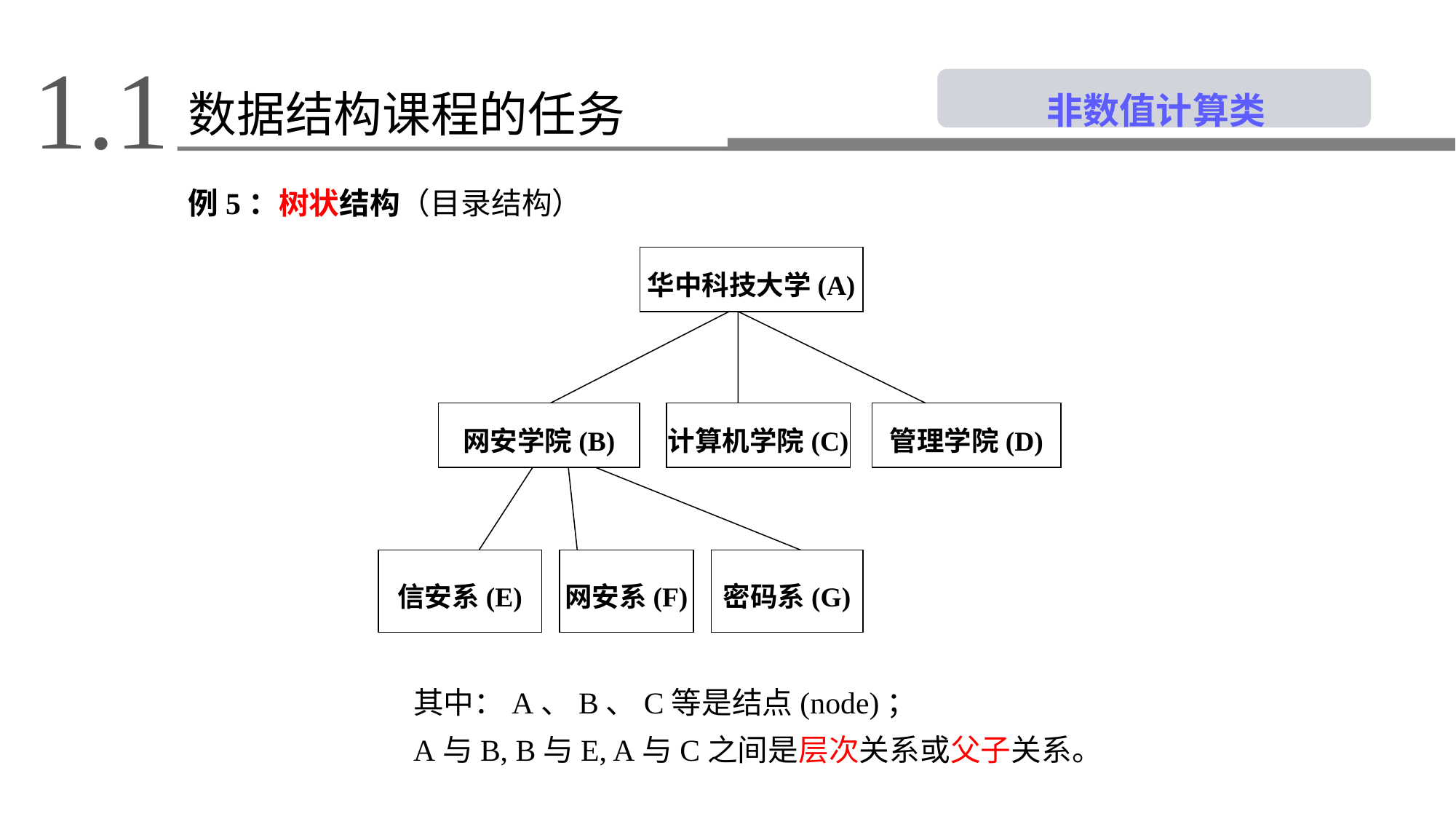

1.1

 非数值计算类
数据结构课程的任务

例5：树状结构（目录结构）
华中科技大学(A)

网安学院(B)
计算机学院(C)
管理学院(D)

信安系(E)
网安系(F)
密码系(G)

其中：A、B、C等是结点(node)；
A与B, B与E, A与C之间是层次关系或父子关系。